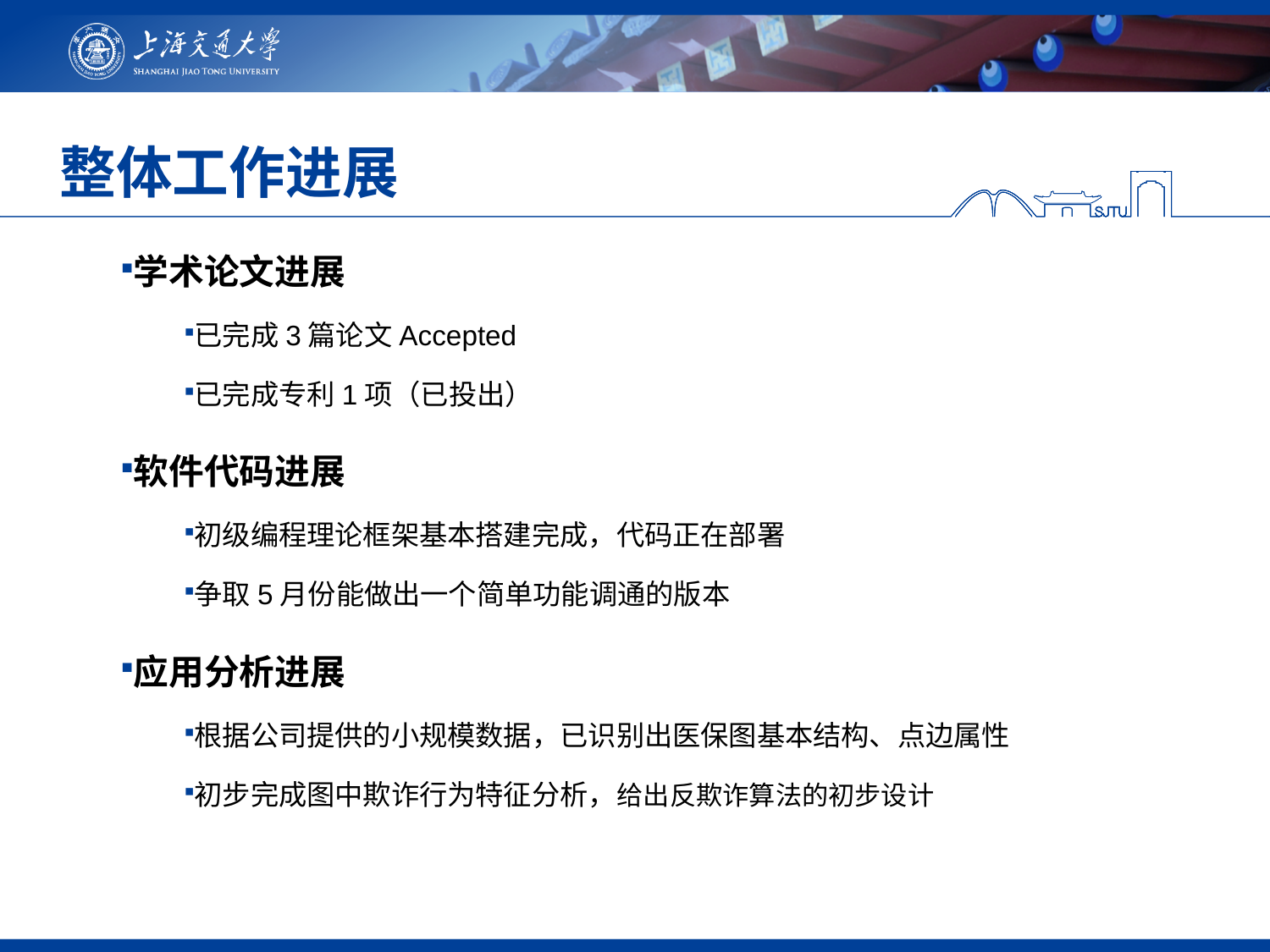

# 整体工作进展
学术论文进展
已完成3篇论文Accepted
已完成专利1项（已投出）
软件代码进展
初级编程理论框架基本搭建完成，代码正在部署
争取5月份能做出一个简单功能调通的版本
应用分析进展
根据公司提供的小规模数据，已识别出医保图基本结构、点边属性
初步完成图中欺诈行为特征分析，给出反欺诈算法的初步设计